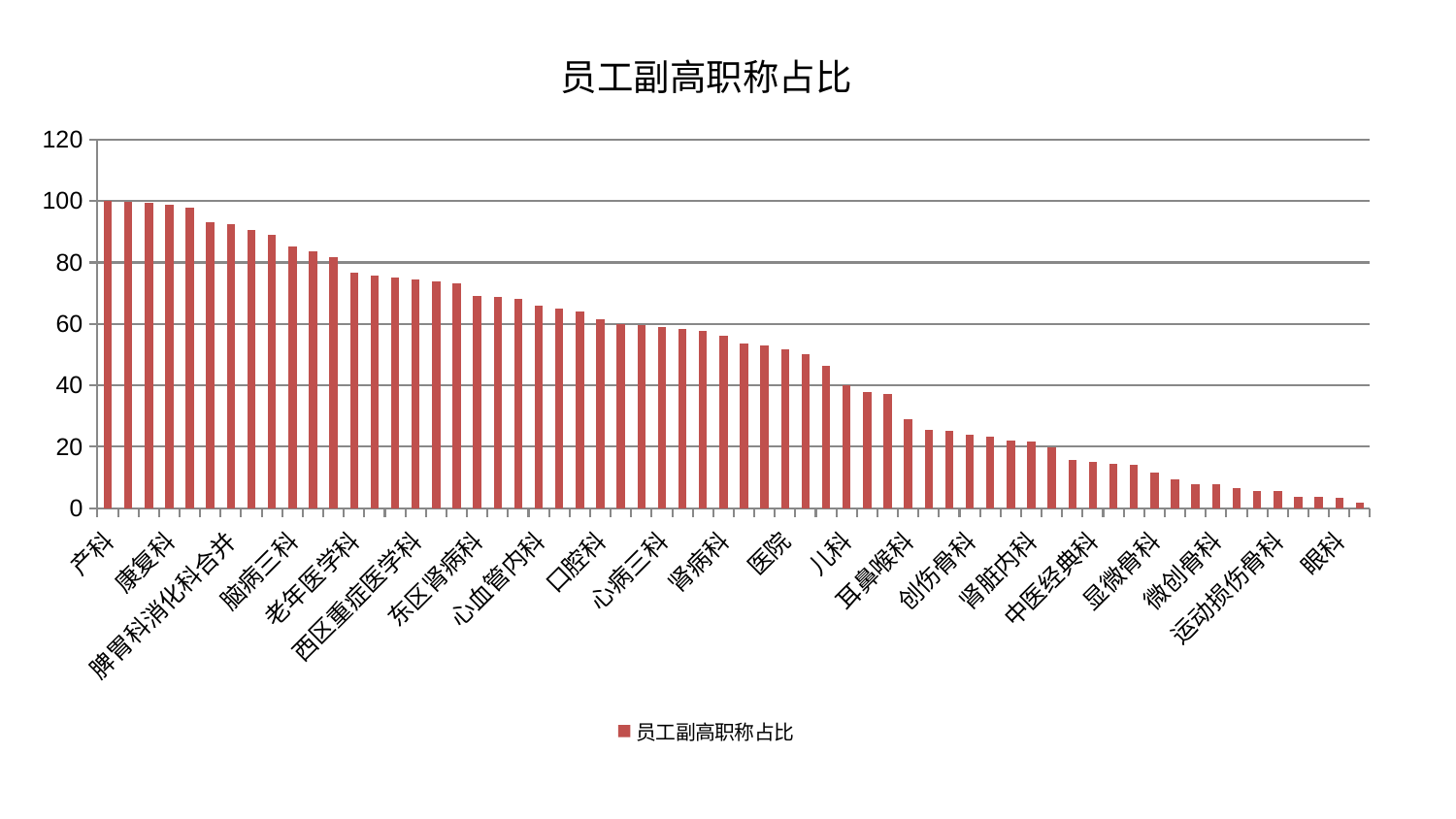

### Chart: 员工副高职称占比

| Category | 员工副高职称占比 |
|---|---|
| 产科 | 100.0 |
| 内分泌科 | 99.89618861004209 |
| 皮肤科 | 99.39145434378173 |
| 康复科 | 98.81735780473001 |
| 乳腺甲状腺外科 | 97.76444860984677 |
| 针灸科 | 93.03613919615631 |
| 脾胃科消化科合并 | 92.51582021689337 |
| 身心医学科 | 90.74587621931224 |
| 关节骨科 | 88.92081472322451 |
| 脑病三科 | 85.33401077261915 |
| 心病二科 | 83.57594701260814 |
| 推拿科 | 81.73278926796016 |
| 老年医学科 | 76.67736126379444 |
| 心病四科 | 75.83601490045054 |
| 心病一科 | 75.20280198547059 |
| 西区重症医学科 | 74.63914505240467 |
| 脑病一科 | 73.8590108962309 |
| 消化内科 | 73.1970554280753 |
| 东区肾病科 | 69.11179484995726 |
| 治未病中心 | 68.88704857802219 |
| 美容皮肤科 | 68.18173886291763 |
| 心血管内科 | 65.9365134349383 |
| 东区重症医学科 | 64.99724361640966 |
| 肝病科 | 63.91489927110438 |
| 口腔科 | 61.69579504741347 |
| 胸外科 | 60.02192914861498 |
| 中医外治中心 | 59.73266139549671 |
| 心病三科 | 58.976144107314525 |
| 重症医学科 | 58.26283491626572 |
| 骨科 | 57.60529459950922 |
| 肾病科 | 56.17323936271042 |
| 泌尿外科 | 53.67473514502842 |
| 神经内科 | 53.11384320920922 |
| 医院 | 51.875255882991354 |
| 周围血管科 | 50.03860367973583 |
| 妇科妇二科合并 | 46.229224581345285 |
| 儿科 | 39.9832202431326 |
| 呼吸内科 | 37.6847110225 |
| 血液科 | 37.22659583036783 |
| 耳鼻喉科 | 29.127545049489022 |
| 肝胆外科 | 25.433139996839962 |
| 普通外科 | 25.219988211614183 |
| 创伤骨科 | 23.895499748606678 |
| 肿瘤内科 | 23.443962890099854 |
| 妇二科 | 21.937303221836604 |
| 肾脏内科 | 21.773005751972622 |
| 小儿骨科 | 19.96870720877484 |
| 脑病二科 | 15.865839505964091 |
| 中医经典科 | 15.212787368798406 |
| 综合内科 | 14.398362425049603 |
| 男科 | 14.167310911743007 |
| 显微骨科 | 11.585866101473195 |
| 风湿病科 | 9.268350062396571 |
| 脊柱骨科 | 7.895721280379335 |
| 微创骨科 | 7.730210998181573 |
| 脾胃病科 | 6.685334892648747 |
| 肛肠科 | 5.523226182687743 |
| 运动损伤骨科 | 5.497951170549304 |
| 妇科 | 3.7453489581318573 |
| 小儿推拿科 | 3.6127326531351045 |
| 眼科 | 3.2657361432454377 |
| 神经外科 | 1.9093324891581487 |
181